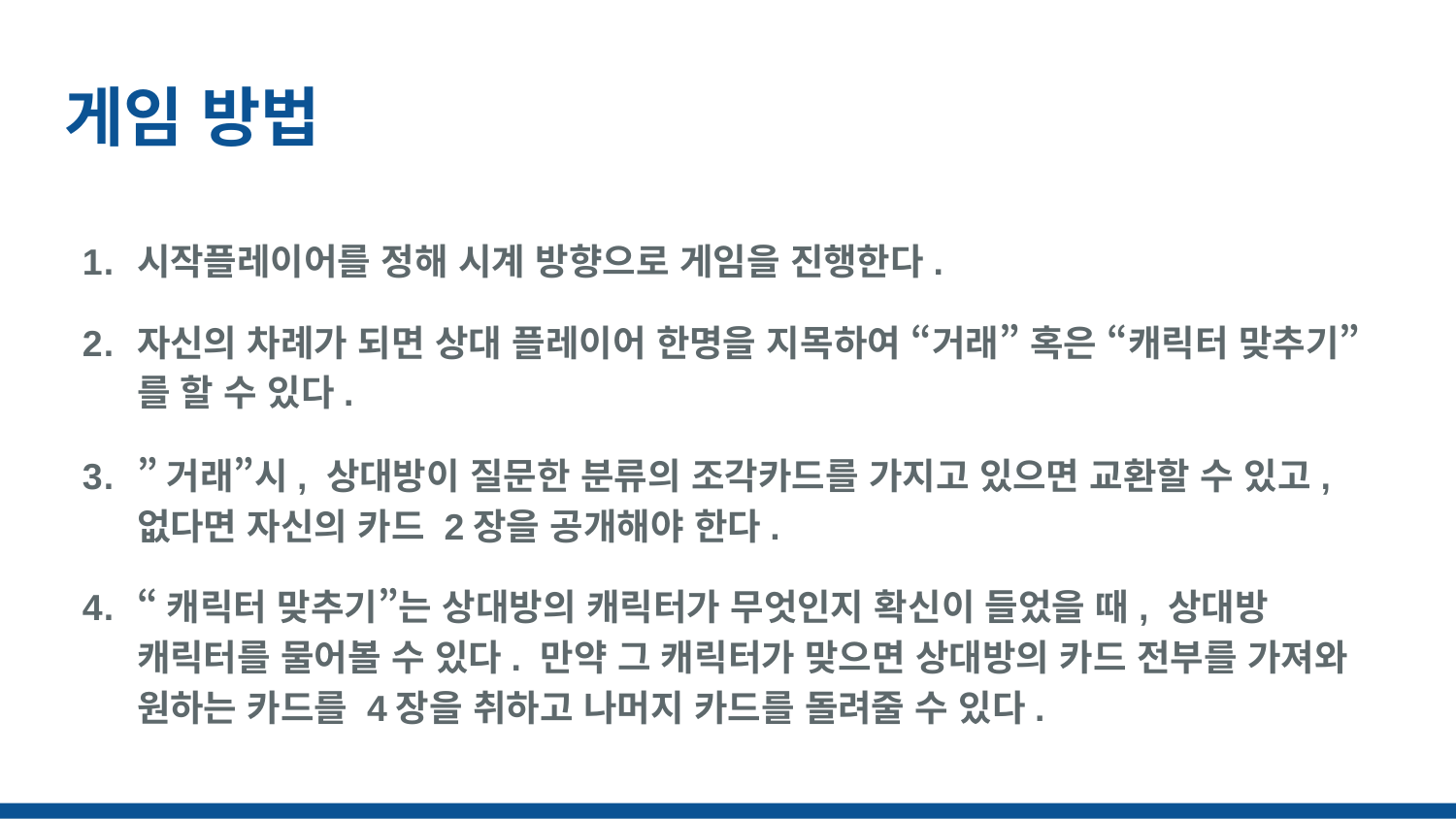

# 게임 방법

시작플레이어를 정해 시계 방향으로 게임을 진행한다.

자신의 차례가 되면 상대 플레이어 한명을 지목하여 “거래” 혹은 “캐릭터 맞추기”를 할 수 있다.

”거래”시, 상대방이 질문한 분류의 조각카드를 가지고 있으면 교환할 수 있고, 없다면 자신의 카드 2장을 공개해야 한다.

“캐릭터 맞추기”는 상대방의 캐릭터가 무엇인지 확신이 들었을 때, 상대방 캐릭터를 물어볼 수 있다. 만약 그 캐릭터가 맞으면 상대방의 카드 전부를 가져와 원하는 카드를 4장을 취하고 나머지 카드를 돌려줄 수 있다.